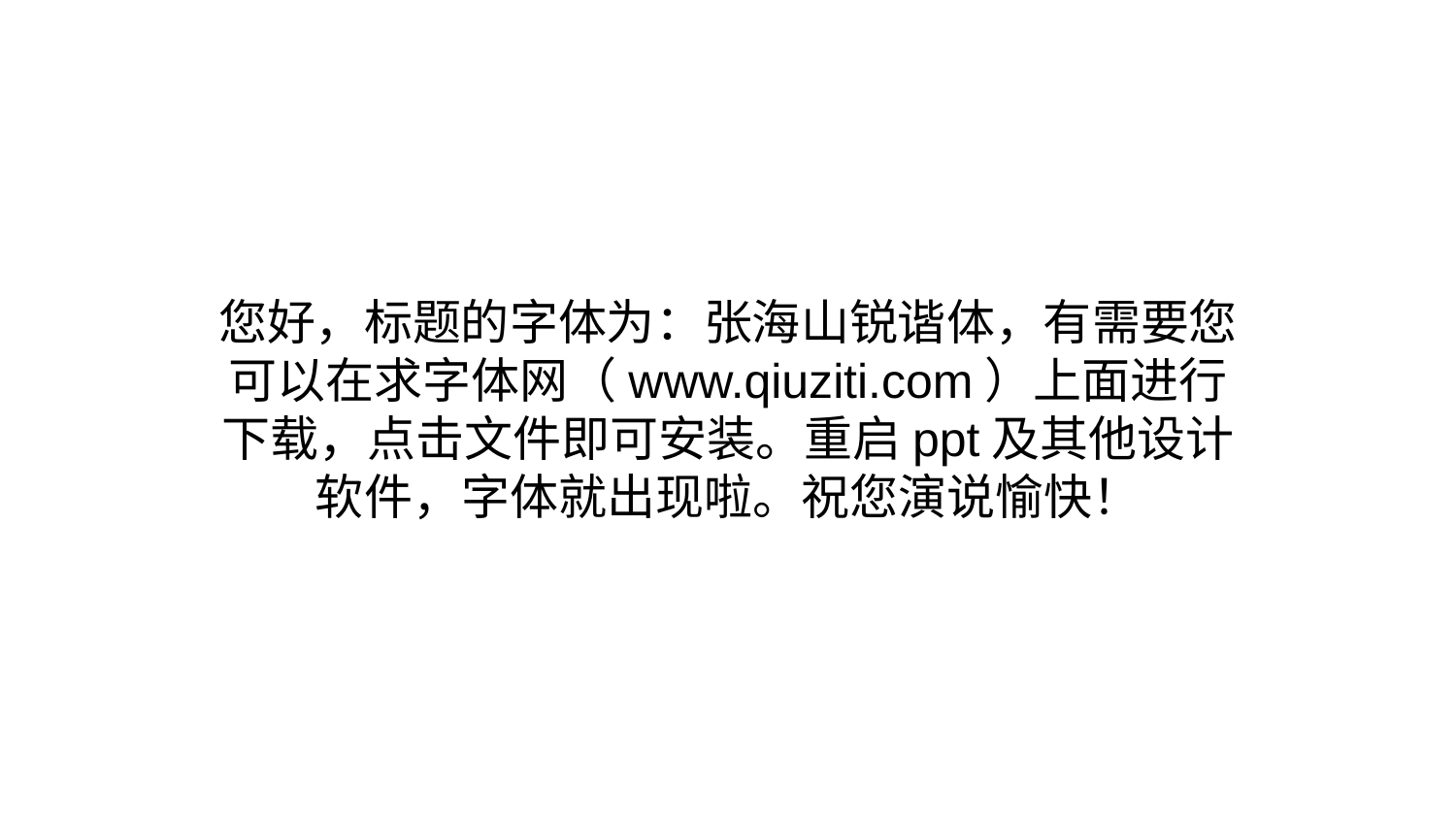

您好，标题的字体为：张海山锐谐体，有需要您可以在求字体网（www.qiuziti.com）上面进行下载，点击文件即可安装。重启ppt及其他设计软件，字体就出现啦。祝您演说愉快！